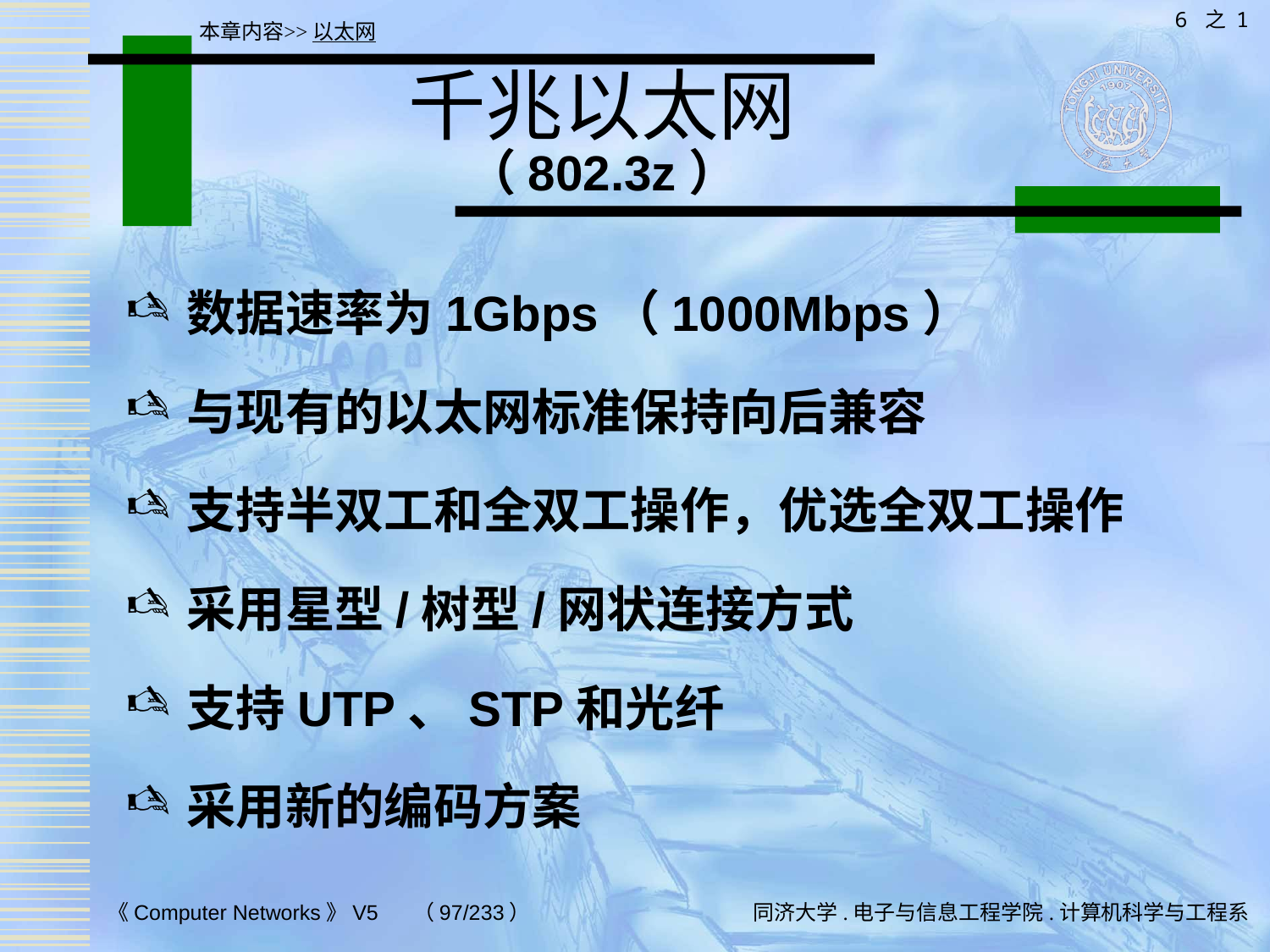

6 之 1
本章内容>>以太网
# 千兆以太网 （802.3z）
数据速率为1Gbps（1000Mbps）
与现有的以太网标准保持向后兼容
支持半双工和全双工操作，优选全双工操作
采用星型/树型/网状连接方式
支持UTP、STP和光纤
采用新的编码方案